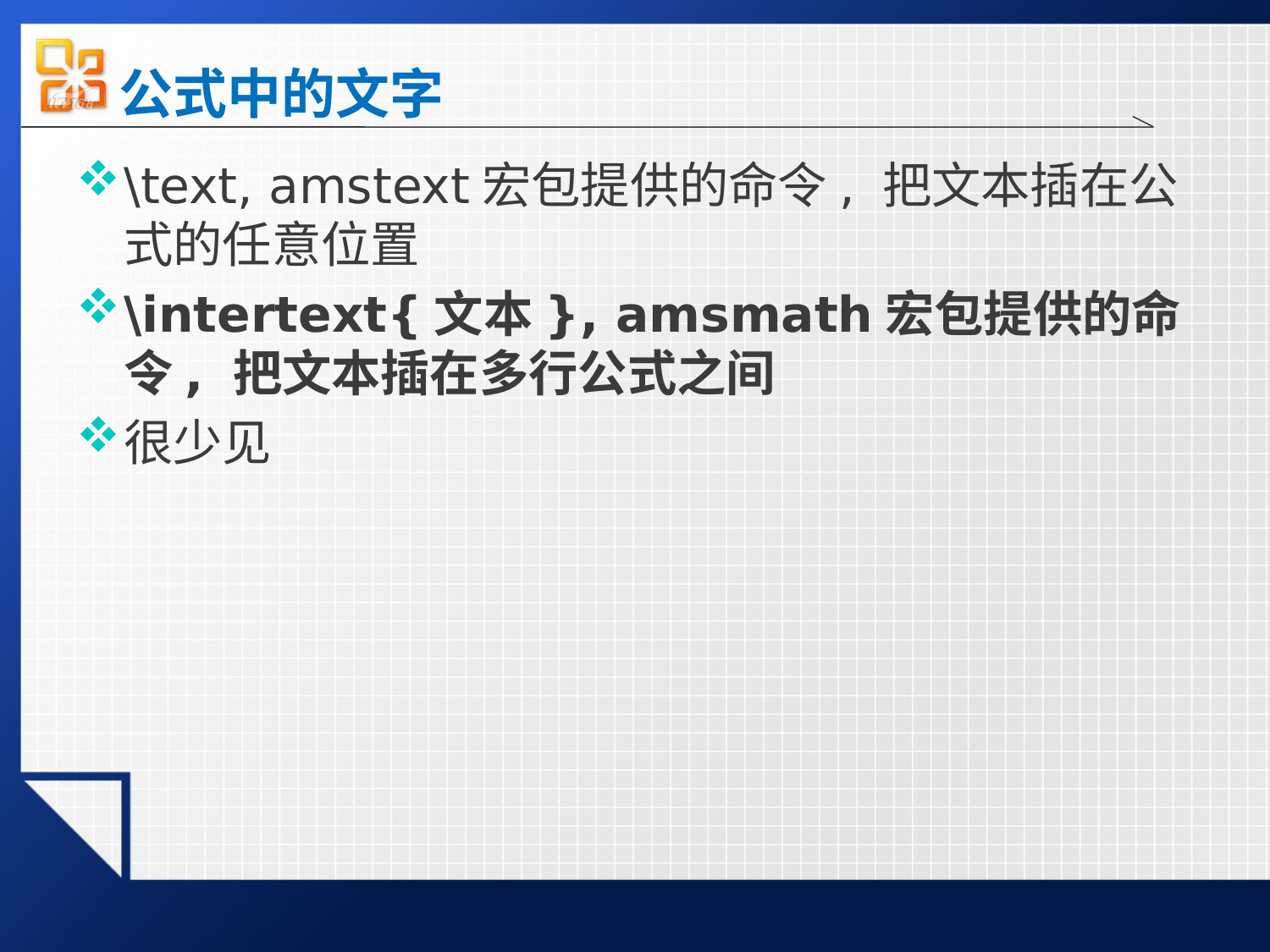

# 公式中的文字
\text, amstext宏包提供的命令, 把文本插在公式的任意位置
\intertext{文本}, amsmath宏包提供的命令, 把文本插在多行公式之间
很少见